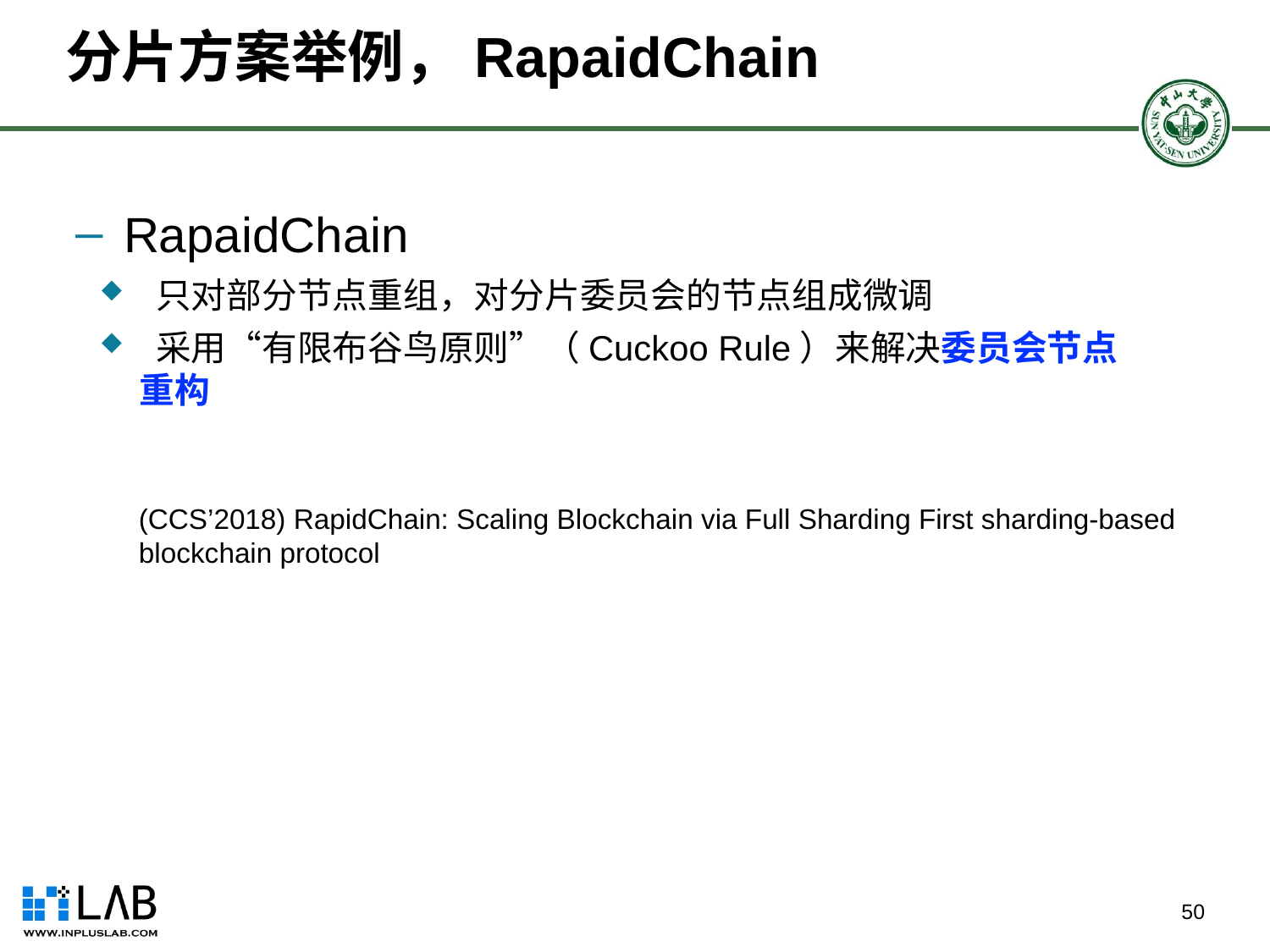

# 分片方案举例，RapaidChain
RapaidChain
 只对部分节点重组，对分片委员会的节点组成微调
 采用“有限布谷鸟原则”（Cuckoo Rule）来解决委员会节点重构

(CCS’2018) RapidChain: Scaling Blockchain via Full Sharding First sharding-based blockchain protocol